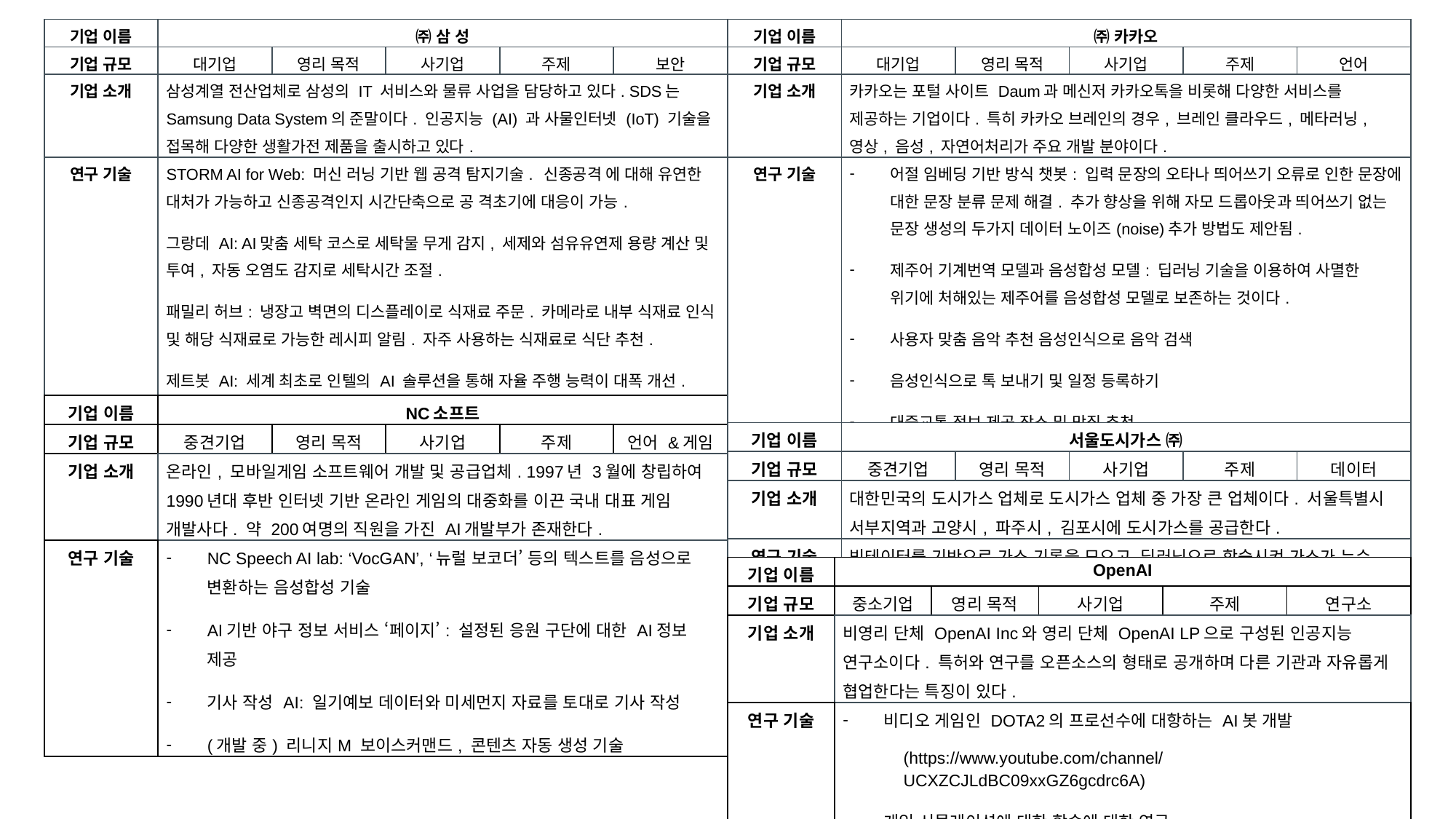

| 기업 이름 | ㈜ 삼 성 |  |  |  |  |
| --- | --- | --- | --- | --- | --- |
| 기업 규모 | 대기업 | 영리 목적 | 사기업 | 주제 | 보안 |
| 기업 소개 | 삼성계열 전산업체로 삼성의 IT 서비스와 물류 사업을 담당하고 있다. SDS는 Samsung Data System의 준말이다. 인공지능 (AI) 과 사물인터넷 (IoT) 기술을 접목해 다양한 생활가전 제품을 출시하고 있다. |  |  |  |  |
| 연구 기술 | STORM AI for Web: 머신 러닝 기반 웹 공격 탐지기술. 신종공격 에 대해 유연한 대처가 가능하고 신종공격인지 시간단축으로 공 격초기에 대응이 가능. 그랑데 AI: AI맞춤 세탁 코스로 세탁물 무게 감지, 세제와 섬유유연제 용량 계산 및 투여, 자동 오염도 감지로 세탁시간 조절. 패밀리 허브: 냉장고 벽면의 디스플레이로 식재료 주문. 카메라로 내부 식재료 인식 및 해당 식재료로 가능한 레시피 알림. 자주 사용하는 식재료로 식단 추천. 제트봇 AI: 세계 최초로 인텔의 AI 솔루션을 통해 자율 주행 능력이 대폭 개선. 딥러닝 기반의 사물인식 기술을 적용하고 LiDAR 센서와 3D센서로 집 내부의 주요 장애물과 가전제품 가구 등을 인식. |  |  |  |  |
| 기업 이름 | ㈜ 카카오 |  |  |  |  |
| --- | --- | --- | --- | --- | --- |
| 기업 규모 | 대기업 | 영리 목적 | 사기업 | 주제 | 언어 |
| 기업 소개 | 카카오는 포털 사이트 Daum과 메신저 카카오톡을 비롯해 다양한 서비스를 제공하는 기업이다. 특히 카카오 브레인의 경우, 브레인 클라우드, 메타러닝, 영상, 음성, 자연어처리가 주요 개발 분야이다. |  |  |  |  |
| 연구 기술 | 어절 임베딩 기반 방식 챗봇: 입력 문장의 오타나 띄어쓰기 오류로 인한 문장에 대한 문장 분류 문제 해결. 추가 향상을 위해 자모 드롭아웃과 띄어쓰기 없는 문장 생성의 두가지 데이터 노이즈(noise)추가 방법도 제안됨. 제주어 기계번역 모델과 음성합성 모델: 딥러닝 기술을 이용하여 사멸한 위기에 처해있는 제주어를 음성합성 모델로 보존하는 것이다. 사용자 맞춤 음악 추천 음성인식으로 음악 검색 음성인식으로 톡 보내기 및 일정 등록하기 대중교통 정보 제공 장소 및 맛집 추천 음성인식으로 날씨 정보 얻기 알람 맞추기 대화하기 |  |  |  |  |
| 기업 이름 | NC소프트 |  |  |  |  |
| --- | --- | --- | --- | --- | --- |
| 기업 규모 | 중견기업 | 영리 목적 | 사기업 | 주제 | 언어 &게임 |
| 기업 소개 | 온라인, 모바일게임 소프트웨어 개발 및 공급업체. 1997년 3월에 창립하여 1990년대 후반 인터넷 기반 온라인 게임의 대중화를 이끈 국내 대표 게임 개발사다. 약 200여명의 직원을 가진 AI개발부가 존재한다. |  |  |  |  |
| 연구 기술 | NC Speech AI lab: ‘VocGAN’, ‘뉴럴 보코더’ 등의 텍스트를 음성으로 변환하는 음성합성 기술 AI기반 야구 정보 서비스 ‘페이지’: 설정된 응원 구단에 대한 AI정보 제공 기사 작성 AI: 일기예보 데이터와 미세먼지 자료를 토대로 기사 작성 (개발 중) 리니지M 보이스커맨드, 콘텐츠 자동 생성 기술 |  |  |  |  |
| 기업 이름 | 서울도시가스 ㈜ |  |  |  |  |
| --- | --- | --- | --- | --- | --- |
| 기업 규모 | 중견기업 | 영리 목적 | 사기업 | 주제 | 데이터 |
| 기업 소개 | 대한민국의 도시가스 업체로 도시가스 업체 중 가장 큰 업체이다. 서울특별시 서부지역과 고양시, 파주시, 김포시에 도시가스를 공급한다. |  |  |  |  |
| 연구 기술 | 빅테이터를 기반으로 가스 기록을 모으고 딥러닝으로 학습시켜 가스가 누수 됐는지 탐지하는 알고리즘을 개발하였다. |  |  |  |  |
| 기업 이름 | OpenAI |  |  |  |  |
| --- | --- | --- | --- | --- | --- |
| 기업 규모 | 중소기업 | 영리 목적 | 사기업 | 주제 | 연구소 |
| 기업 소개 | 비영리 단체 OpenAI Inc와 영리 단체 OpenAI LP으로 구성된 인공지능 연구소이다. 특허와 연구를 오픈소스의 형태로 공개하며 다른 기관과 자유롭게 협업한다는 특징이 있다. |  |  |  |  |
| 연구 기술 | 비디오 게임인 DOTA2의 프로선수에 대항하는 AI봇 개발 (https://www.youtube.com/channel/UCXZCJLdBC09xxGZ6gcdrc6A) 게임 시뮬레이션에 대한 학습에 대한 연구 (https://www.youtube.com/watch?v=kopoLzvh5jY) |  |  |  |  |